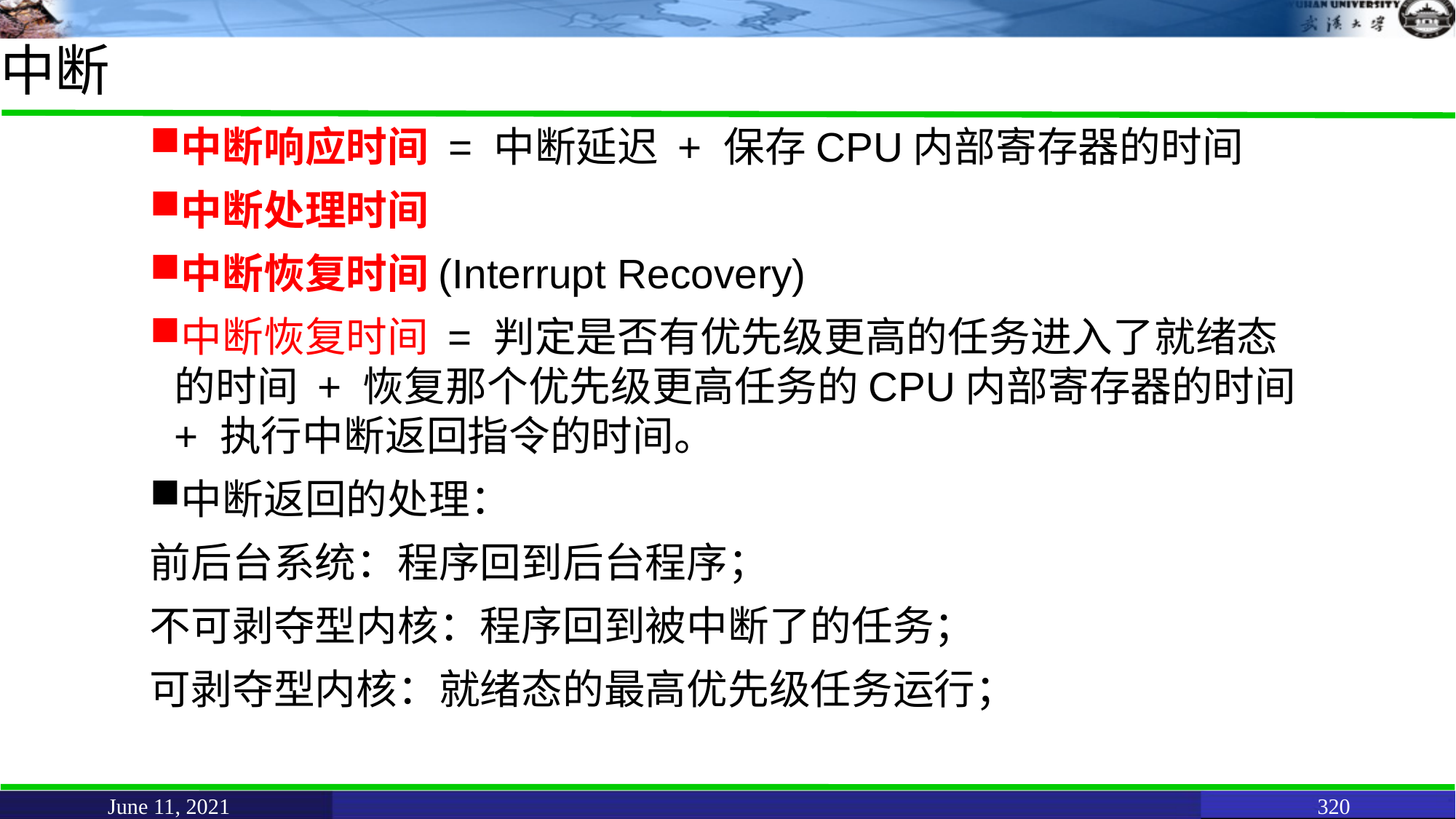

# 中断
中断响应时间 = 中断延迟 + 保存CPU内部寄存器的时间
中断处理时间
中断恢复时间(Interrupt Recovery)
中断恢复时间 = 判定是否有优先级更高的任务进入了就绪态的时间 + 恢复那个优先级更高任务的CPU内部寄存器的时间 + 执行中断返回指令的时间。
中断返回的处理：
前后台系统：程序回到后台程序；
不可剥夺型内核：程序回到被中断了的任务；
可剥夺型内核：就绪态的最高优先级任务运行；

June 11, 2021

320